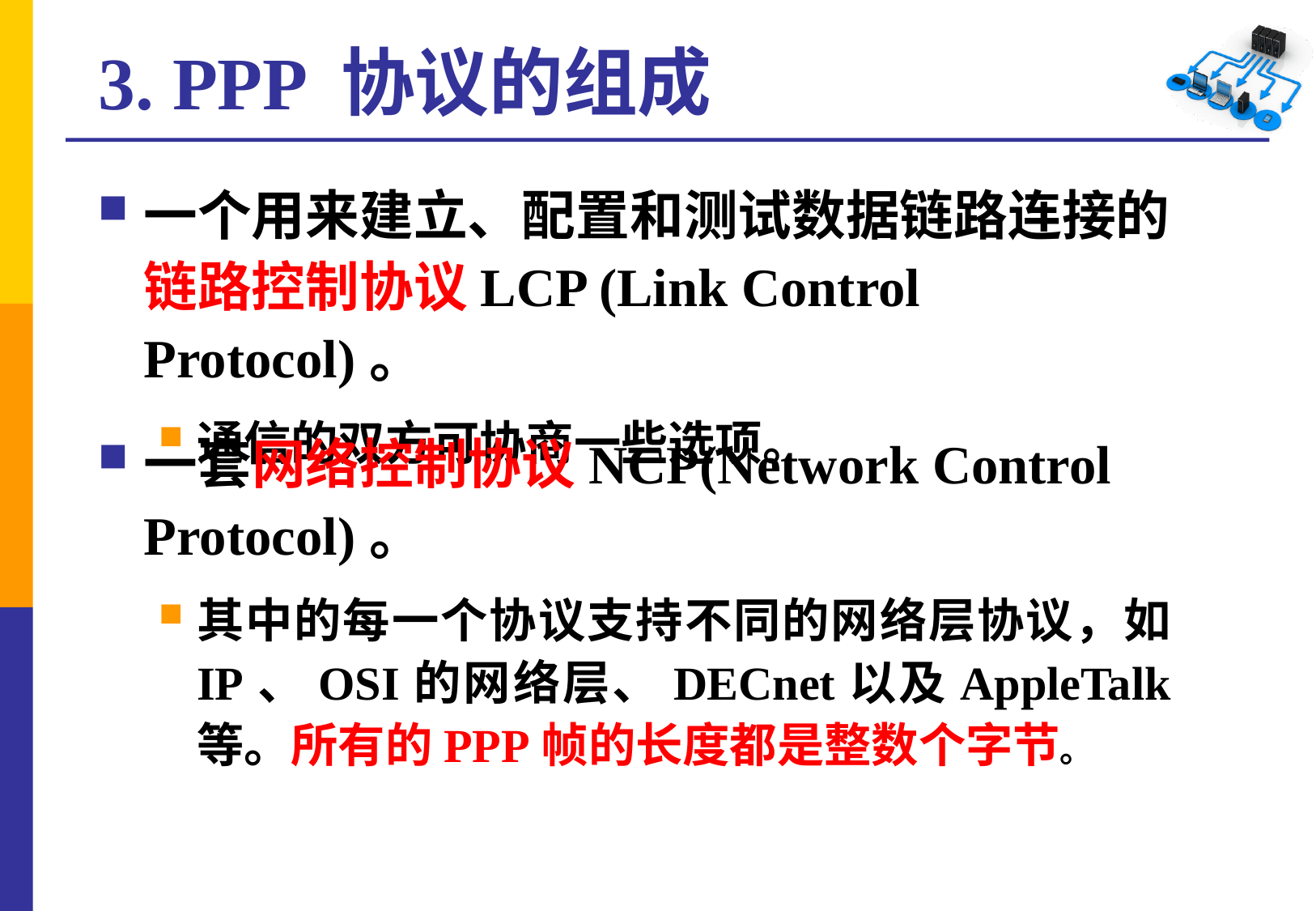

3. PPP 协议的组成
一个用来建立、配置和测试数据链路连接的链路控制协议LCP (Link Control Protocol)。
通信的双方可协商一些选项。
一套网络控制协议NCP(Network Control Protocol)。
其中的每一个协议支持不同的网络层协议，如IP、OSI的网络层、DECnet以及AppleTalk等。所有的PPP帧的长度都是整数个字节。